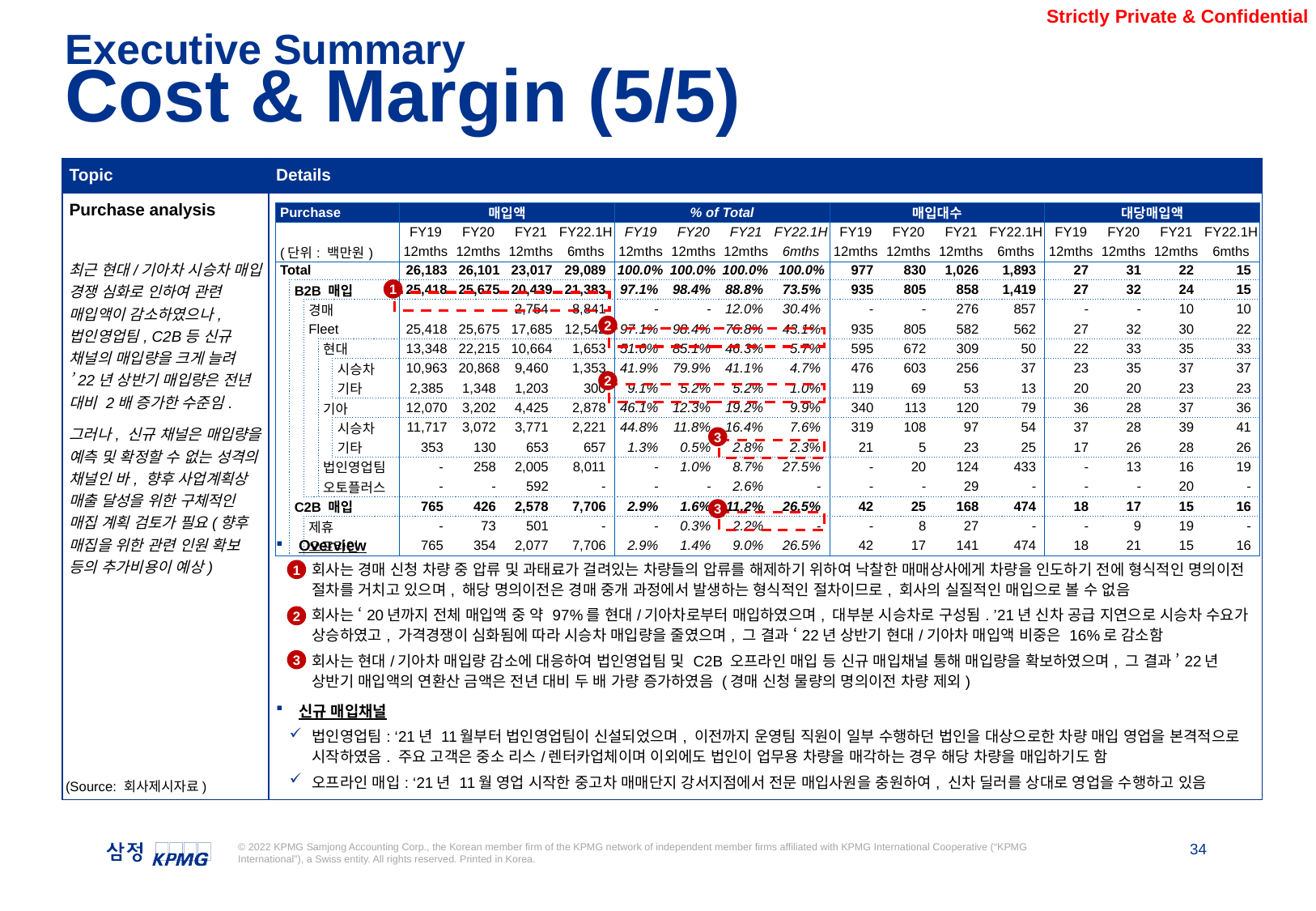

Executive Summary
Cost & Margin (5/5)
| Topic | Details |
| --- | --- |
| Purchase analysis 최근 현대/기아차 시승차 매입 경쟁 심화로 인하여 관련 매입액이 감소하였으나, 법인영업팀, C2B등 신규 채널의 매입량을 크게 늘려 ’22년 상반기 매입량은 전년 대비 2배 증가한 수준임. 그러나, 신규 채널은 매입량을 예측 및 확정할 수 없는 성격의 채널인 바, 향후 사업계획상 매출 달성을 위한 구체적인 매집 계획 검토가 필요(향후 매집을 위한 관련 인원 확보 등의 추가비용이 예상) | Overview 회사는 경매 신청 차량 중 압류 및 과태료가 걸려있는 차량들의 압류를 해제하기 위하여 낙찰한 매매상사에게 차량을 인도하기 전에 형식적인 명의이전 절차를 거치고 있으며, 해당 명의이전은 경매 중개 과정에서 발생하는 형식적인 절차이므로, 회사의 실질적인 매입으로 볼 수 없음 회사는 ‘20년까지 전체 매입액 중 약 97%를 현대/기아차로부터 매입하였으며, 대부분 시승차로 구성됨. ’21년 신차 공급 지연으로 시승차 수요가 상승하였고, 가격경쟁이 심화됨에 따라 시승차 매입량을 줄였으며, 그 결과 ‘22년 상반기 현대/기아차 매입액 비중은 16%로 감소함 회사는 현대/기아차 매입량 감소에 대응하여 법인영업팀 및 C2B 오프라인 매입 등 신규 매입채널 통해 매입량을 확보하였으며, 그 결과 ’22년 상반기 매입액의 연환산 금액은 전년 대비 두 배 가량 증가하였음 (경매 신청 물량의 명의이전 차량 제외) 신규 매입채널 법인영업팀: ‘21년 11월부터 법인영업팀이 신설되었으며, 이전까지 운영팀 직원이 일부 수행하던 법인을 대상으로한 차량 매입 영업을 본격적으로 시작하였음. 주요 고객은 중소 리스/렌터카업체이며 이외에도 법인이 업무용 차량을 매각하는 경우 해당 차량을 매입하기도 함 오프라인 매입: ‘21년 11월 영업 시작한 중고차 매매단지 강서지점에서 전문 매입사원을 충원하여, 신차 딜러를 상대로 영업을 수행하고 있음 |
| Purchase |  |  |  |  | 매입액 |  |  |  | % of Total |  |  |  | 매입대수 |  |  |  | 대당매입액 |  |  |  |
| --- | --- | --- | --- | --- | --- | --- | --- | --- | --- | --- | --- | --- | --- | --- | --- | --- | --- | --- | --- | --- |
|  |  |  |  |  | FY19 | FY20 | FY21 | FY22.1H | FY19 | FY20 | FY21 | FY22.1H | FY19 | FY20 | FY21 | FY22.1H | FY19 | FY20 | FY21 | FY22.1H |
| (단위: 백만원) |  |  |  |  | 12mths | 12mths | 12mths | 6mths | 12mths | 12mths | 12mths | 6mths | 12mths | 12mths | 12mths | 6mths | 12mths | 12mths | 12mths | 6mths |
| Total |  |  |  |  | 26,183 | 26,101 | 23,017 | 29,089 | 100.0% | 100.0% | 100.0% | 100.0% | 977 | 830 | 1,026 | 1,893 | 27 | 31 | 22 | 15 |
|  | B2B 매입 |  |  |  | 25,418 | 25,675 | 20,439 | 21,383 | 97.1% | 98.4% | 88.8% | 73.5% | 935 | 805 | 858 | 1,419 | 27 | 32 | 24 | 15 |
|  |  | 경매 |  |  | - | - | 2,754 | 8,841 | - | - | 12.0% | 30.4% | - | - | 276 | 857 | - | - | 10 | 10 |
|  |  | Fleet |  |  | 25,418 | 25,675 | 17,685 | 12,542 | 97.1% | 98.4% | 76.8% | 43.1% | 935 | 805 | 582 | 562 | 27 | 32 | 30 | 22 |
|  |  |  | 현대 |  | 13,348 | 22,215 | 10,664 | 1,653 | 51.0% | 85.1% | 46.3% | 5.7% | 595 | 672 | 309 | 50 | 22 | 33 | 35 | 33 |
|  |  |  |  | 시승차 | 10,963 | 20,868 | 9,460 | 1,353 | 41.9% | 79.9% | 41.1% | 4.7% | 476 | 603 | 256 | 37 | 23 | 35 | 37 | 37 |
|  |  |  |  | 기타 | 2,385 | 1,348 | 1,203 | 300 | 9.1% | 5.2% | 5.2% | 1.0% | 119 | 69 | 53 | 13 | 20 | 20 | 23 | 23 |
|  |  |  | 기아 |  | 12,070 | 3,202 | 4,425 | 2,878 | 46.1% | 12.3% | 19.2% | 9.9% | 340 | 113 | 120 | 79 | 36 | 28 | 37 | 36 |
|  |  |  |  | 시승차 | 11,717 | 3,072 | 3,771 | 2,221 | 44.8% | 11.8% | 16.4% | 7.6% | 319 | 108 | 97 | 54 | 37 | 28 | 39 | 41 |
|  |  |  |  | 기타 | 353 | 130 | 653 | 657 | 1.3% | 0.5% | 2.8% | 2.3% | 21 | 5 | 23 | 25 | 17 | 26 | 28 | 26 |
|  |  |  | 법인영업팀 |  | - | 258 | 2,005 | 8,011 | - | 1.0% | 8.7% | 27.5% | - | 20 | 124 | 433 | - | 13 | 16 | 19 |
|  |  |  | 오토플러스 |  | - | - | 592 | - | - | - | 2.6% | - | - | - | 29 | - | - | - | 20 | - |
|  | C2B 매입 |  |  |  | 765 | 426 | 2,578 | 7,706 | 2.9% | 1.6% | 11.2% | 26.5% | 42 | 25 | 168 | 474 | 18 | 17 | 15 | 16 |
|  |  | 제휴 |  |  | - | 73 | 501 | - | - | 0.3% | 2.2% | - | - | 8 | 27 | - | - | 9 | 19 | - |
|  |  | 오프라인 |  |  | 765 | 354 | 2,077 | 7,706 | 2.9% | 1.4% | 9.0% | 26.5% | 42 | 17 | 141 | 474 | 18 | 21 | 15 | 16 |
1

2

2

3

3

1
2
3
(Source: 회사제시자료)